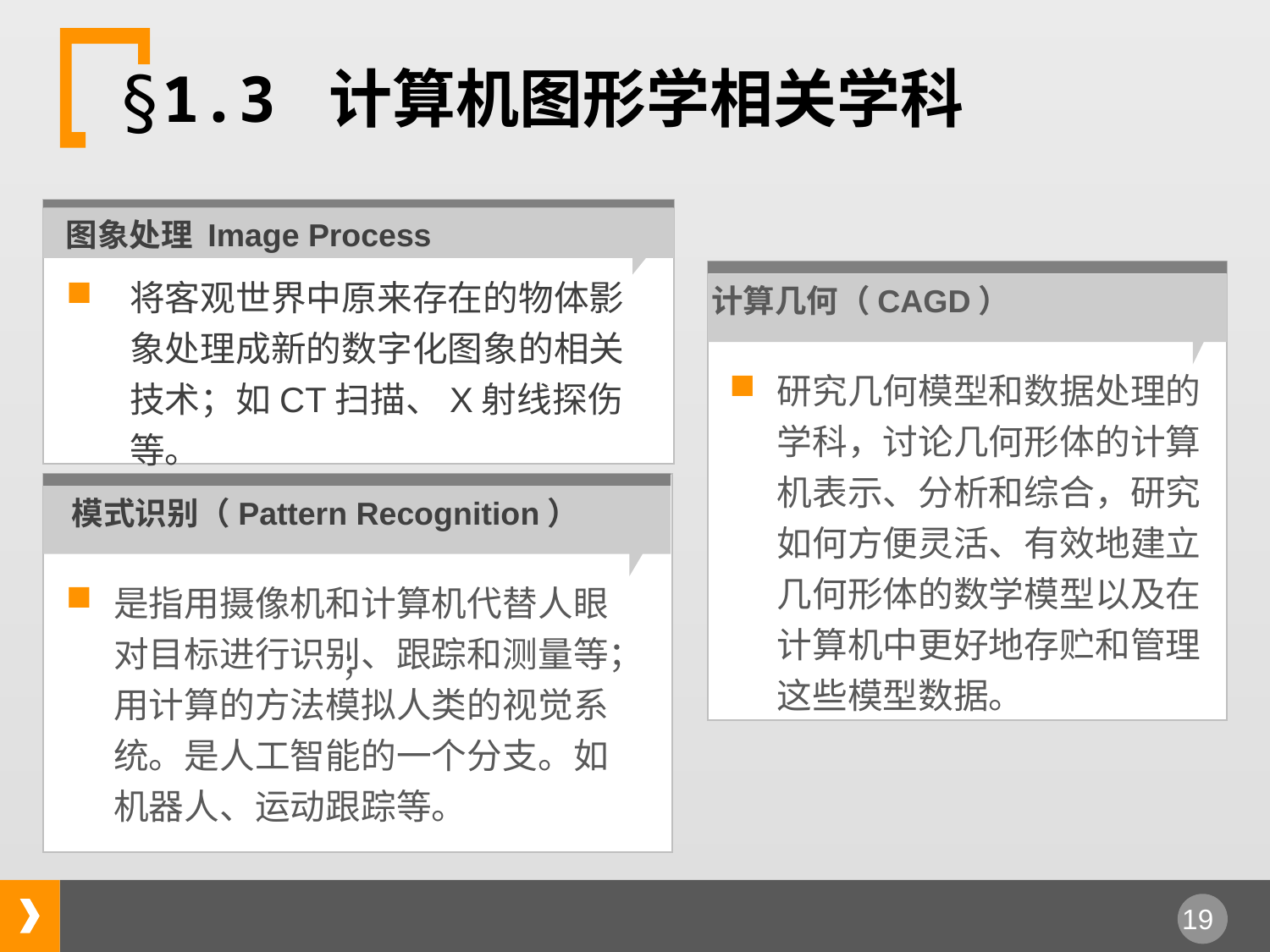

§1.3 计算机图形学相关学科

图象处理 Image Process
将客观世界中原来存在的物体影象处理成新的数字化图象的相关技术；如CT扫描、X射线探伤等。

计算几何（CAGD）
研究几何模型和数据处理的学科，讨论几何形体的计算机表示、分析和综合，研究如何方便灵活、有效地建立几何形体的数学模型以及在计算机中更好地存贮和管理这些模型数据。
；

模式识别（Pattern Recognition）
是指用摄像机和计算机代替人眼对目标进行识别、跟踪和测量等；用计算的方法模拟人类的视觉系统。是人工智能的一个分支。如机器人、运动跟踪等。